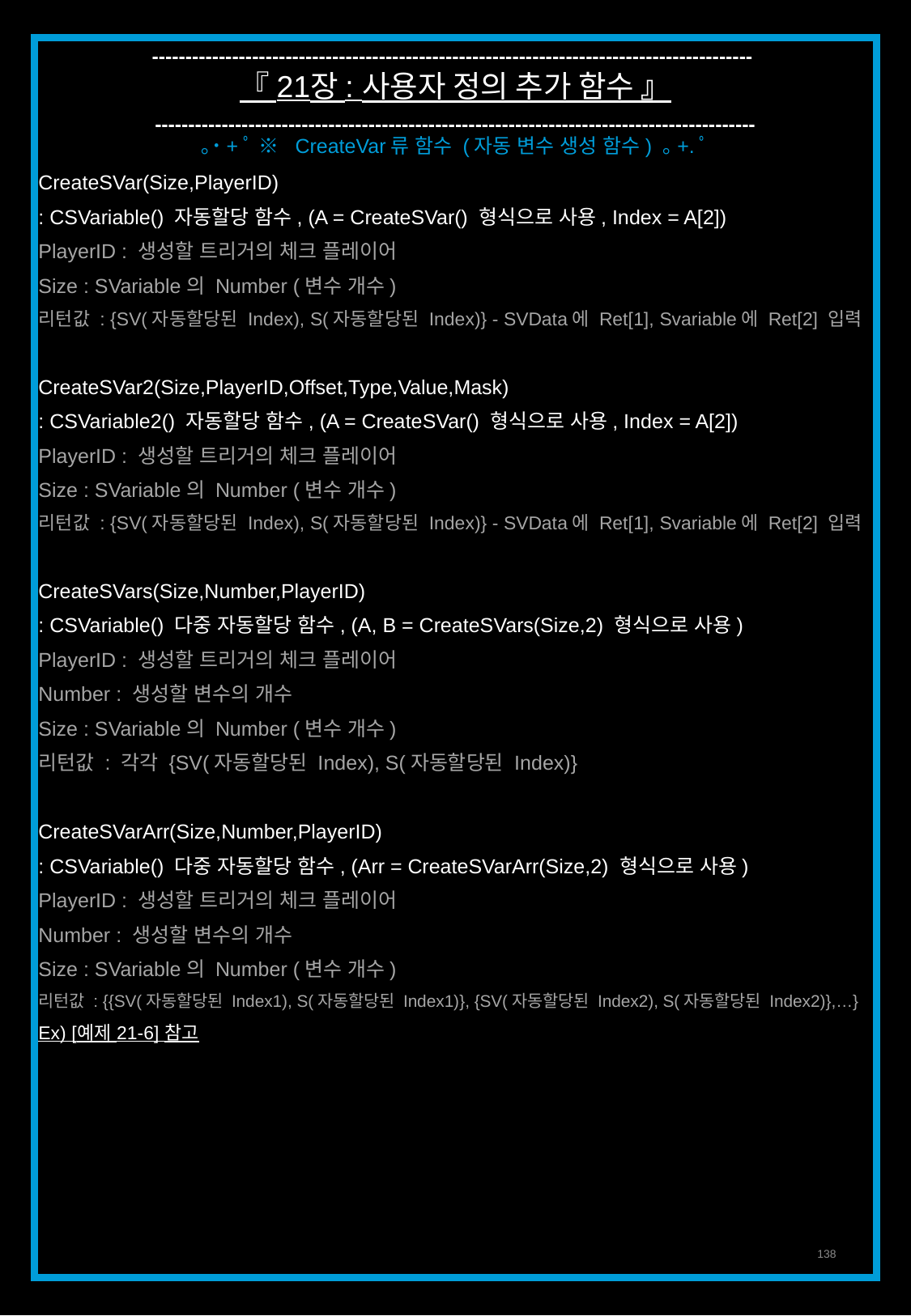

------------------------------------------------------------------------------------------
『 21장 : 사용자 정의 추가 함수 』
------------------------------------------------------------------------------------------

｡˙+ﾟ ※  CreateVar류 함수 (자동 변수 생성 함수) ｡+.ﾟ
CreateSVar(Size,PlayerID)
: CSVariable() 자동할당 함수, (A = CreateSVar() 형식으로 사용, Index = A[2])
PlayerID : 생성할 트리거의 체크 플레이어
Size : SVariable의 Number (변수 개수)
리턴값 : {SV(자동할당된 Index), S(자동할당된 Index)} - SVData에 Ret[1], Svariable에 Ret[2] 입력

CreateSVar2(Size,PlayerID,Offset,Type,Value,Mask)
: CSVariable2() 자동할당 함수, (A = CreateSVar() 형식으로 사용, Index = A[2])
PlayerID : 생성할 트리거의 체크 플레이어
Size : SVariable의 Number (변수 개수)
리턴값 : {SV(자동할당된 Index), S(자동할당된 Index)} - SVData에 Ret[1], Svariable에 Ret[2] 입력

CreateSVars(Size,Number,PlayerID)
: CSVariable() 다중 자동할당 함수, (A, B = CreateSVars(Size,2) 형식으로 사용)
PlayerID : 생성할 트리거의 체크 플레이어
Number : 생성할 변수의 개수
Size : SVariable의 Number (변수 개수)
리턴값 : 각각 {SV(자동할당된 Index), S(자동할당된 Index)}

CreateSVarArr(Size,Number,PlayerID)
: CSVariable() 다중 자동할당 함수, (Arr = CreateSVarArr(Size,2) 형식으로 사용)
PlayerID : 생성할 트리거의 체크 플레이어
Number : 생성할 변수의 개수
Size : SVariable의 Number (변수 개수)
리턴값 : {{SV(자동할당된 Index1), S(자동할당된 Index1)}, {SV(자동할당된 Index2), S(자동할당된 Index2)},…}
Ex) [예제 21-6] 참고
138